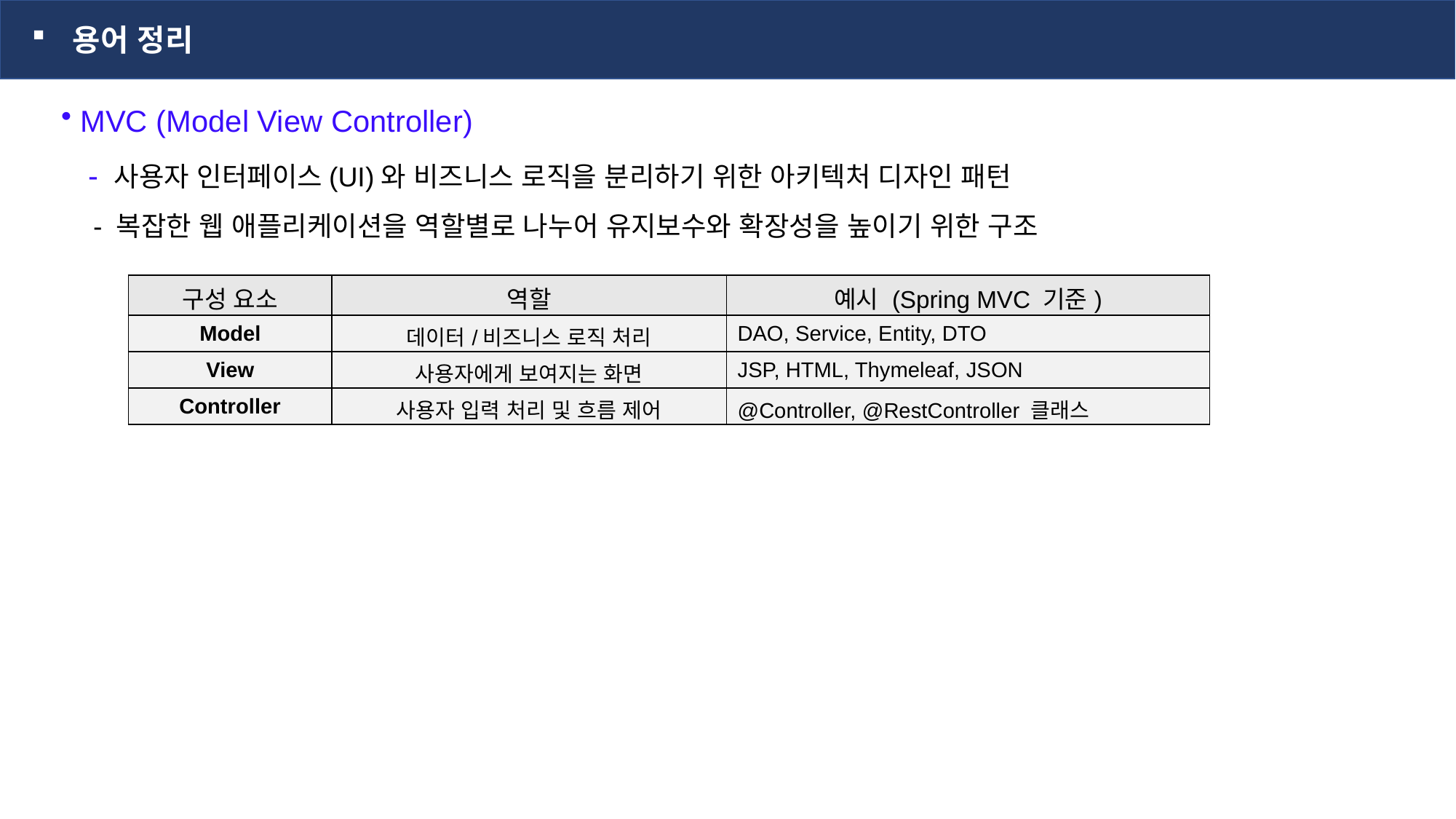

용어 정리
 MVC (Model View Controller)
  - 사용자 인터페이스(UI)와 비즈니스 로직을 분리하기 위한 아키텍처 디자인 패턴
  - 복잡한 웹 애플리케이션을 역할별로 나누어 유지보수와 확장성을 높이기 위한 구조
| 구성 요소 | 역할 | 예시 (Spring MVC 기준) |
| --- | --- | --- |
| Model | 데이터/비즈니스 로직 처리 | DAO, Service, Entity, DTO |
| View | 사용자에게 보여지는 화면 | JSP, HTML, Thymeleaf, JSON |
| Controller | 사용자 입력 처리 및 흐름 제어 | @Controller, @RestController 클래스 |